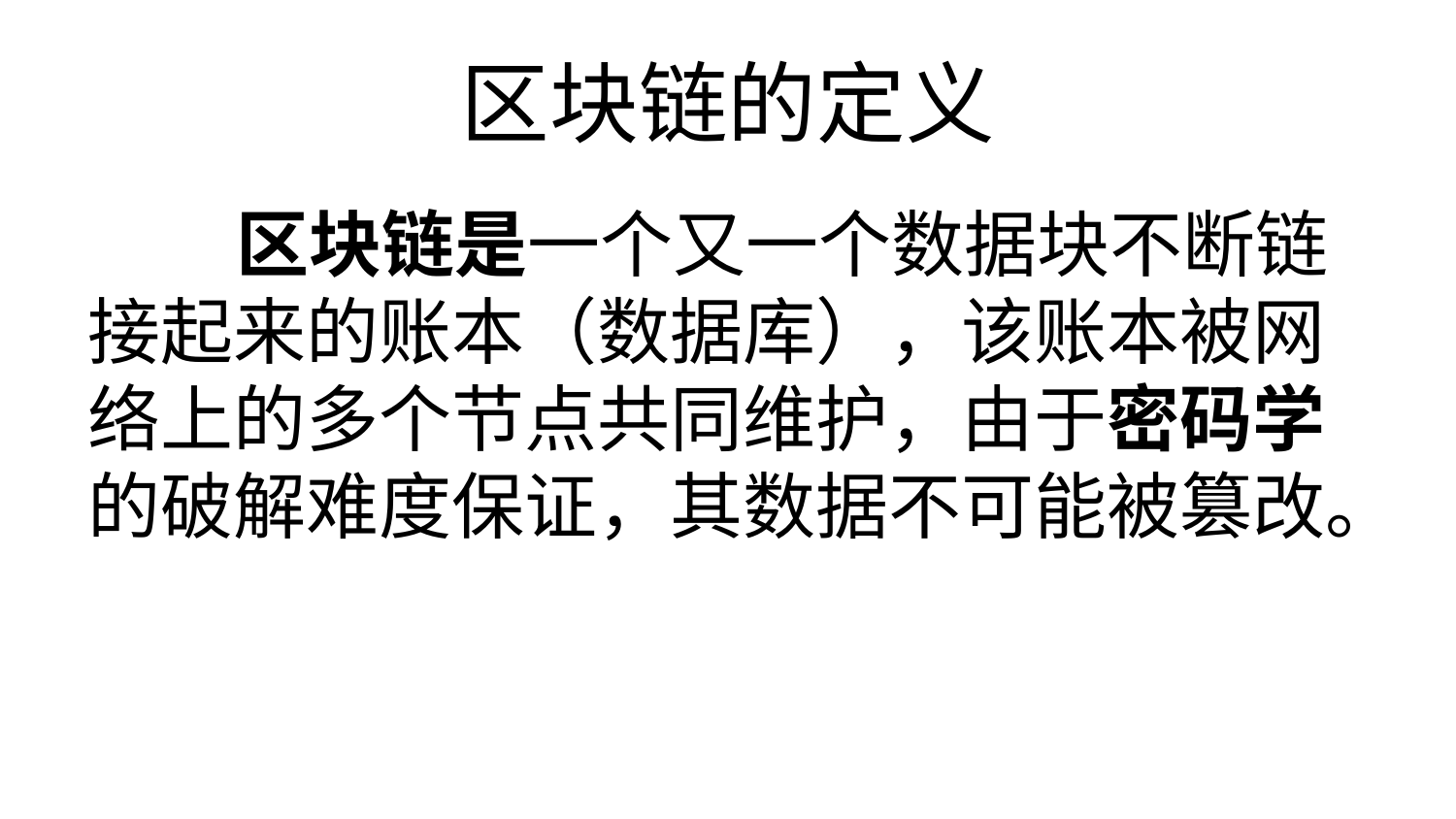

# 区块链的定义
        区块链是一个又一个数据块不断链接起来的账本（数据库），该账本被网络上的多个节点共同维护，由于密码学的破解难度保证，其数据不可能被篡改。